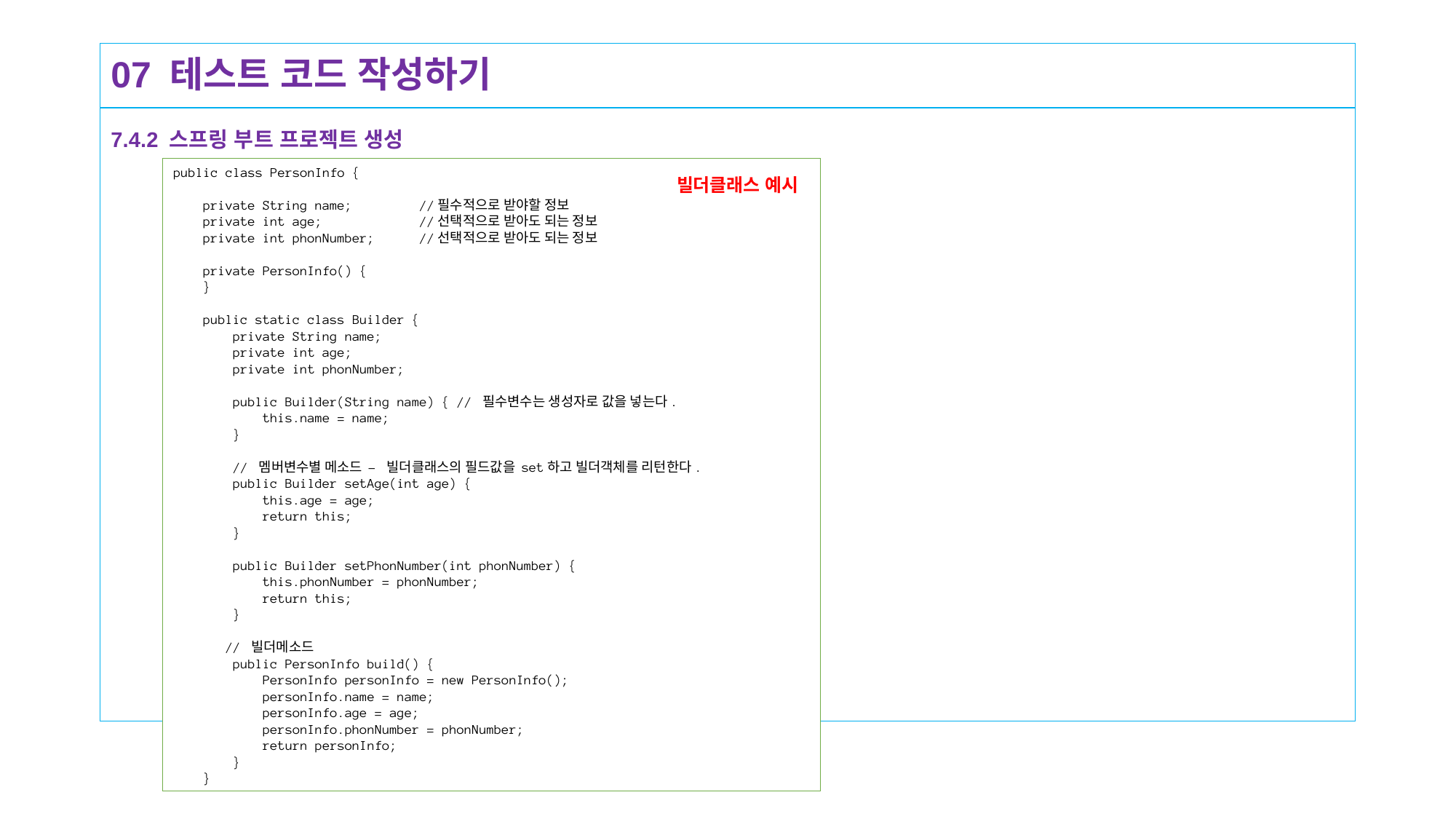

# 07 테스트 코드 작성하기
7.4.2 스프링 부트 프로젝트 생성
public class PersonInfo {

    private String name;         //필수적으로 받야할 정보
    private int age;             //선택적으로 받아도 되는 정보
    private int phonNumber;      //선택적으로 받아도 되는 정보

    private PersonInfo() {
    }

    public static class Builder {
        private String name;
        private int age;
        private int phonNumber;

        public Builder(String name) { // 필수변수는 생성자로 값을 넣는다.
            this.name = name;
        }

        // 멤버변수별 메소드 - 빌더클래스의 필드값을 set하고 빌더객체를 리턴한다.
        public Builder setAge(int age) {
            this.age = age;
            return this;
        }

        public Builder setPhonNumber(int phonNumber) {
            this.phonNumber = phonNumber;
            return this;
        }

       // 빌더메소드
        public PersonInfo build() {
            PersonInfo personInfo = new PersonInfo();
            personInfo.name = name;
            personInfo.age = age;
            personInfo.phonNumber = phonNumber;
            return personInfo;
        }
    }
빌더클래스 예시